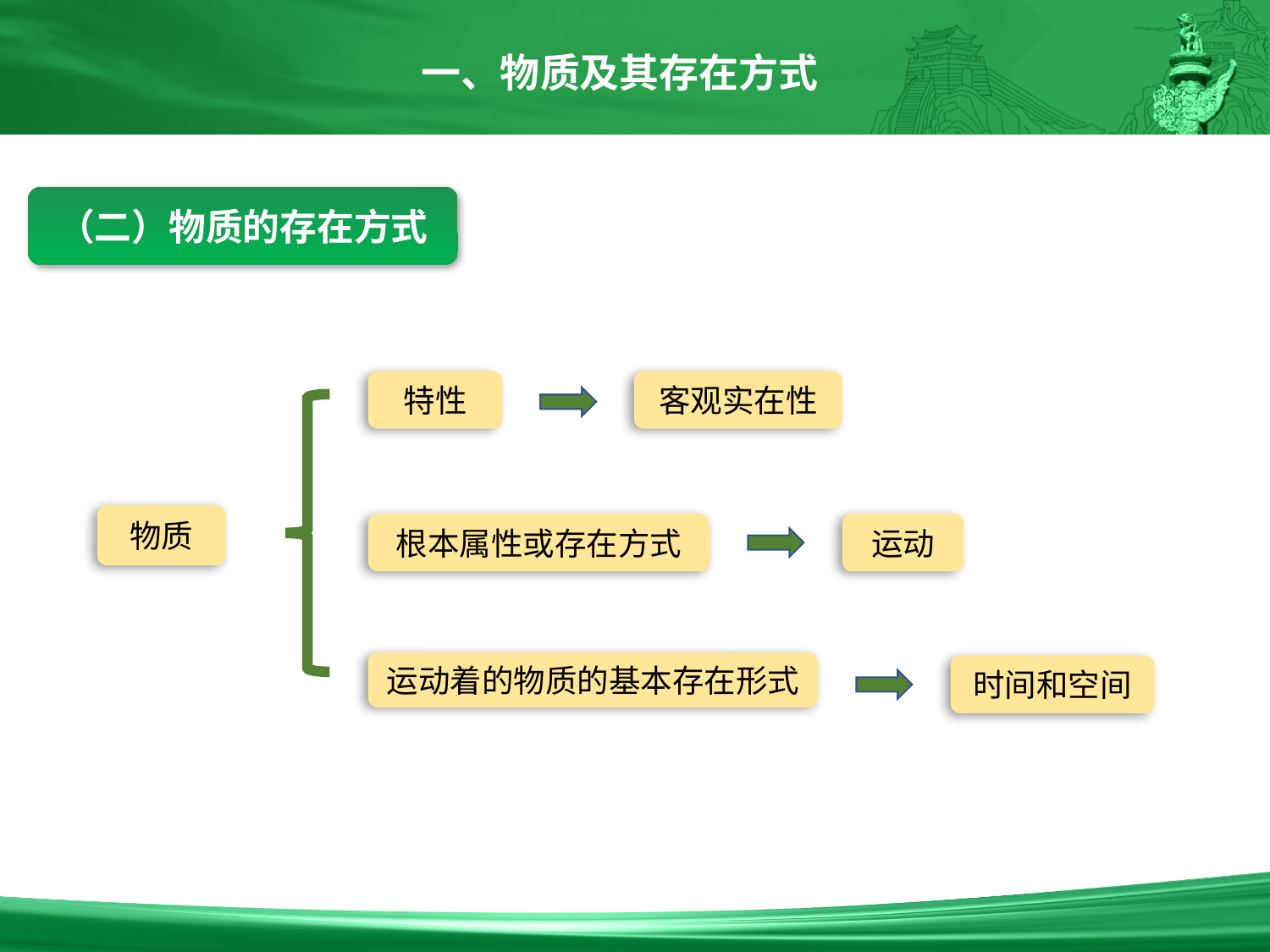

一、物质及其存在方式
（二）物质的存在方式
特性
客观实在性

物质
根本属性或存在方式
运动

运动着的物质的基本存在形式
时间和空间